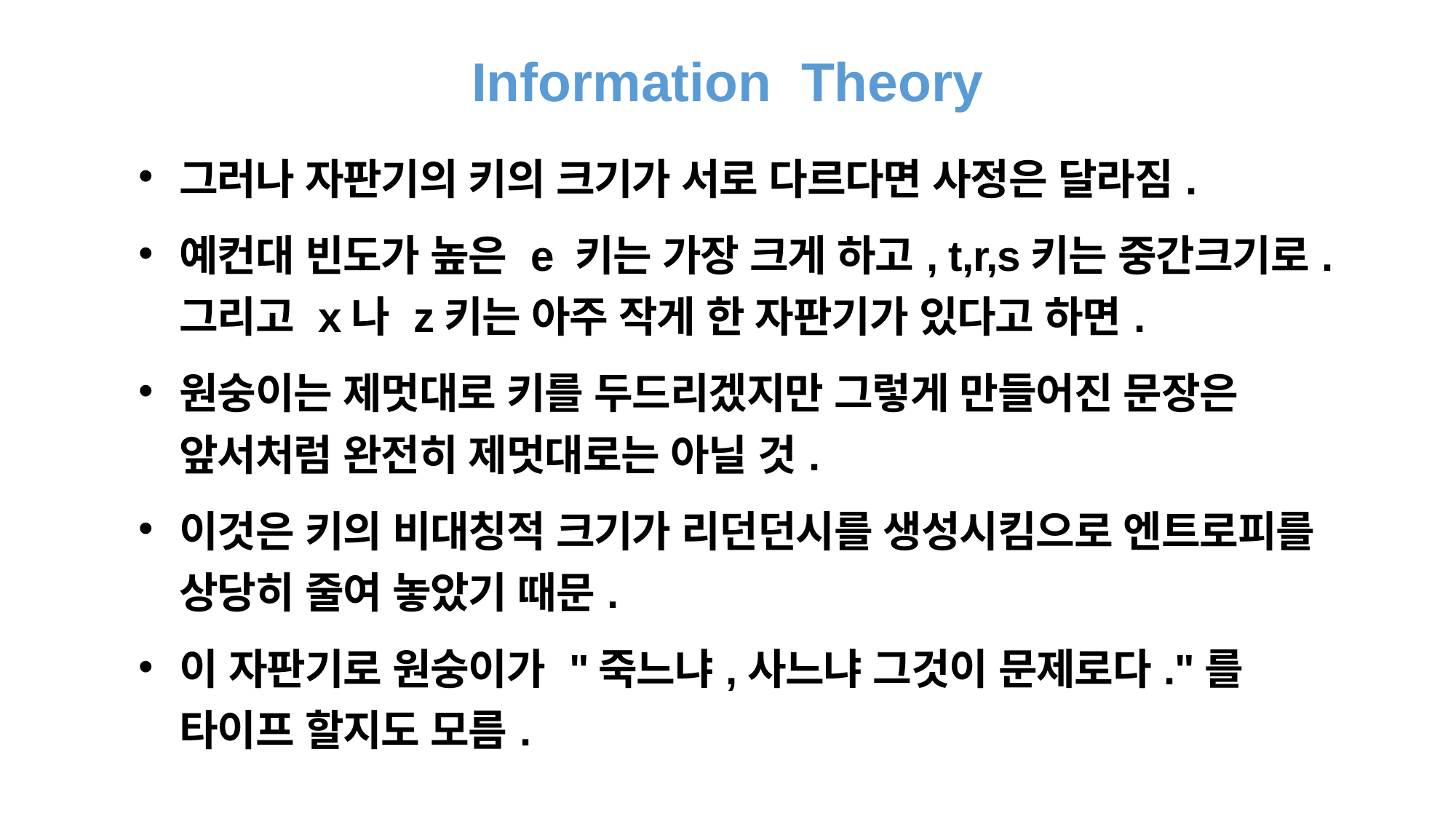

# Information  Theory
그러나 자판기의 키의 크기가 서로 다르다면 사정은 달라짐.
예컨대 빈도가 높은 e 키는 가장 크게 하고, t,r,s키는 중간크기로.그리고 x나 z키는 아주 작게 한 자판기가 있다고 하면.
원숭이는 제멋대로 키를 두드리겠지만 그렇게 만들어진 문장은 앞서처럼 완전히 제멋대로는 아닐 것.
이것은 키의 비대칭적 크기가 리던던시를 생성시킴으로 엔트로피를 상당히 줄여 놓았기 때문.
이 자판기로 원숭이가 "죽느냐,사느냐 그것이 문제로다."를 타이프 할지도 모름.